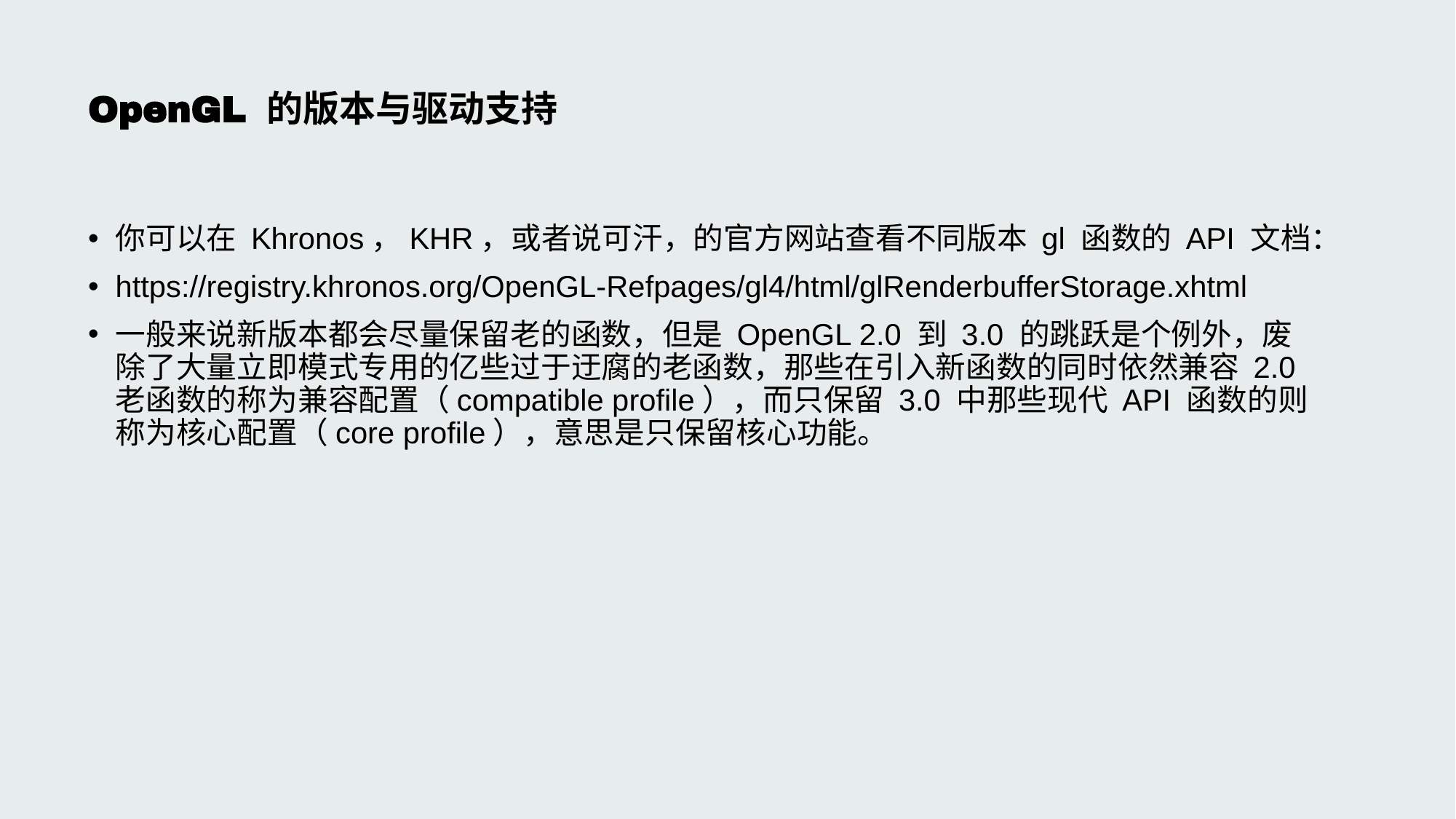

# OpenGL 的版本与驱动支持
你可以在 Khronos，KHR，或者说可汗，的官方网站查看不同版本 gl 函数的 API 文档：
https://registry.khronos.org/OpenGL-Refpages/gl4/html/glRenderbufferStorage.xhtml
一般来说新版本都会尽量保留老的函数，但是 OpenGL 2.0 到 3.0 的跳跃是个例外，废除了大量立即模式专用的亿些过于迂腐的老函数，那些在引入新函数的同时依然兼容 2.0 老函数的称为兼容配置（compatible profile），而只保留 3.0 中那些现代 API 函数的则称为核心配置（core profile），意思是只保留核心功能。